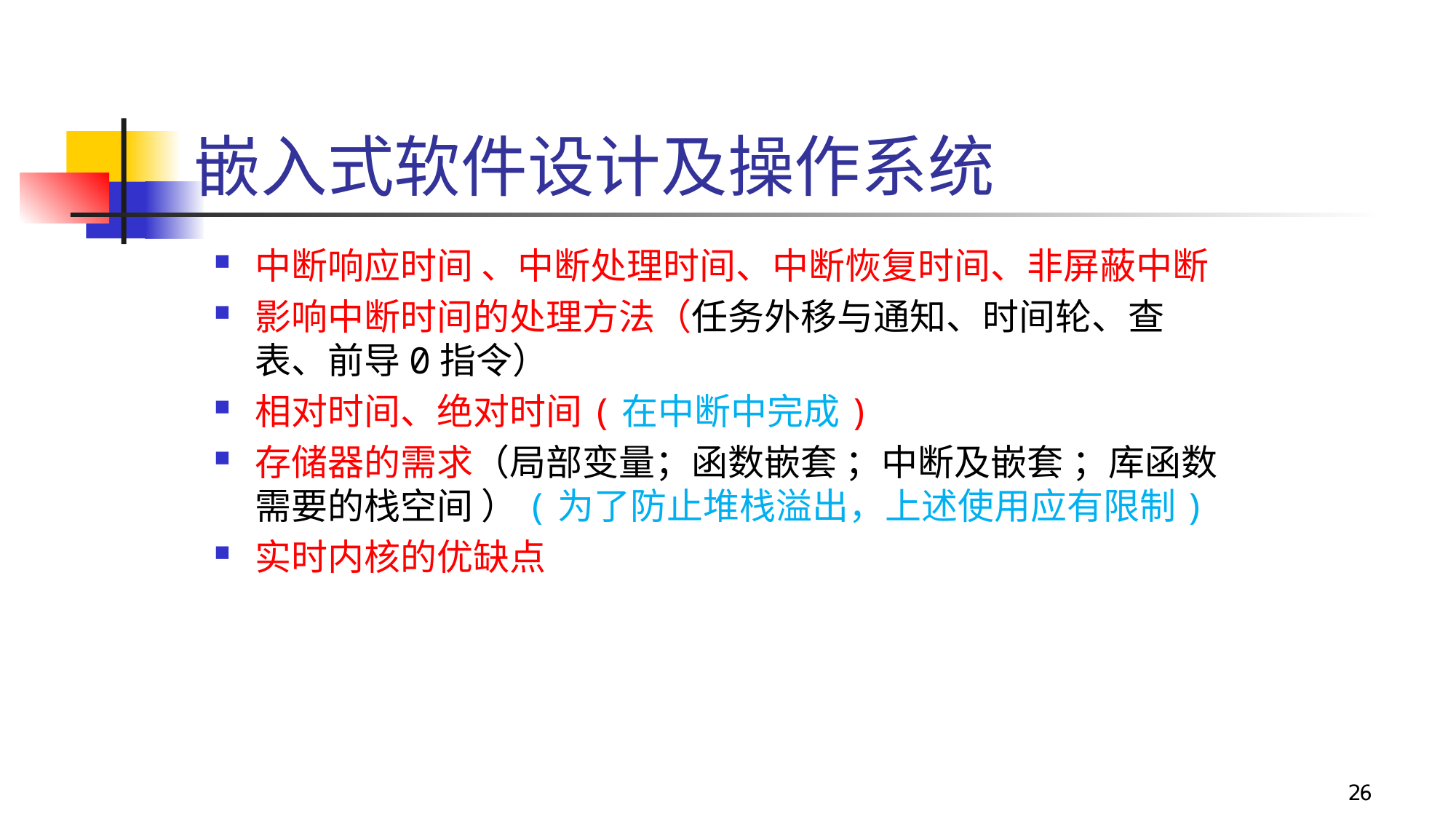

# 嵌入式软件设计及操作系统
中断响应时间 、中断处理时间、中断恢复时间、非屏蔽中断
影响中断时间的处理方法（任务外移与通知、时间轮、查表、前导0指令）
相对时间、绝对时间(在中断中完成)
存储器的需求（局部变量；函数嵌套 ；中断及嵌套 ；库函数需要的栈空间 ）(为了防止堆栈溢出，上述使用应有限制)
实时内核的优缺点

26